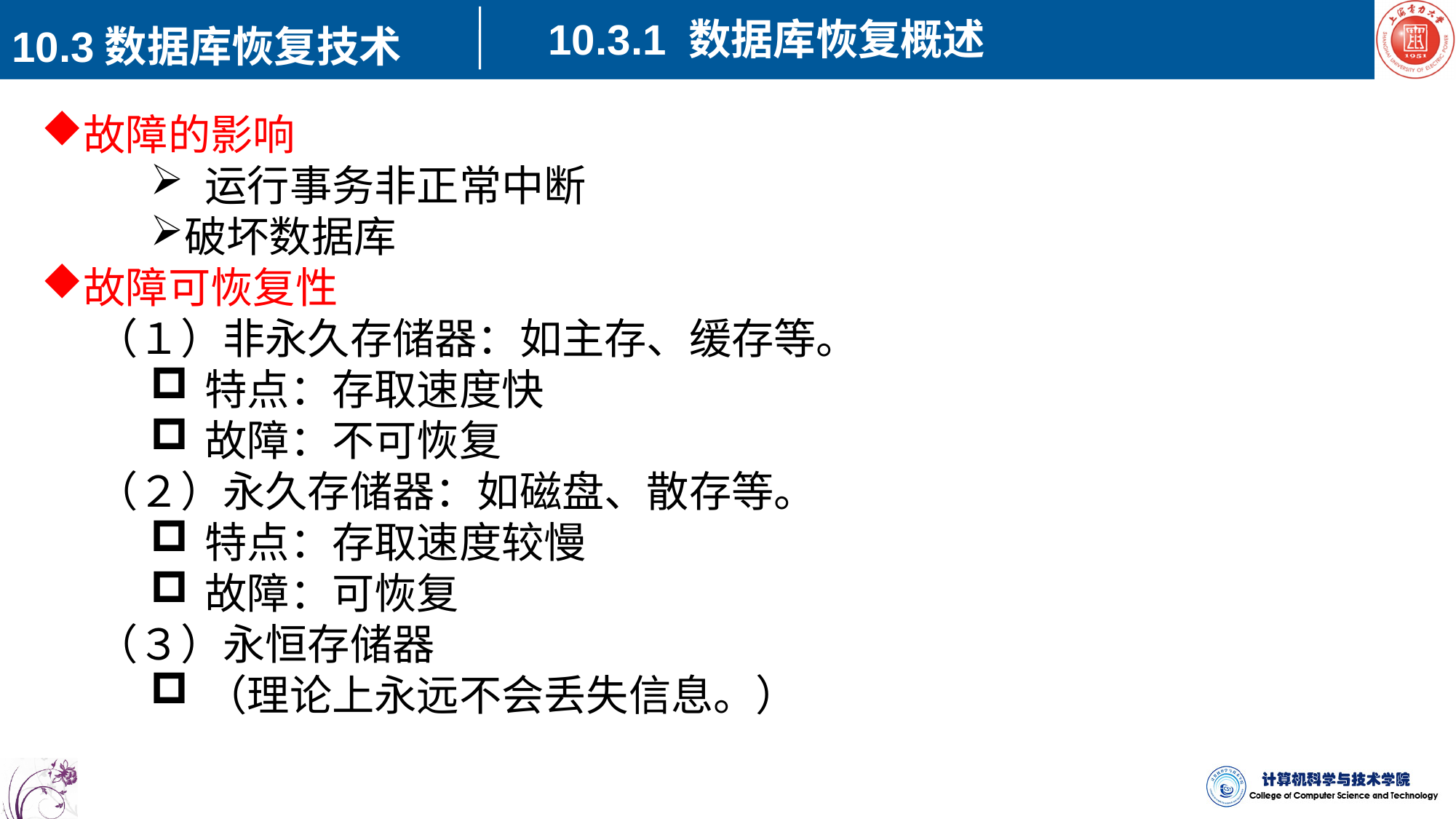

10.3.1 数据库恢复概述
10.3数据库恢复技术
故障的影响
运行事务非正常中断
破坏数据库
故障可恢复性
（１）非永久存储器：如主存、缓存等。
特点：存取速度快
故障：不可恢复
（２）永久存储器：如磁盘、散存等。
特点：存取速度较慢
故障：可恢复
（３）永恒存储器
（理论上永远不会丢失信息。）